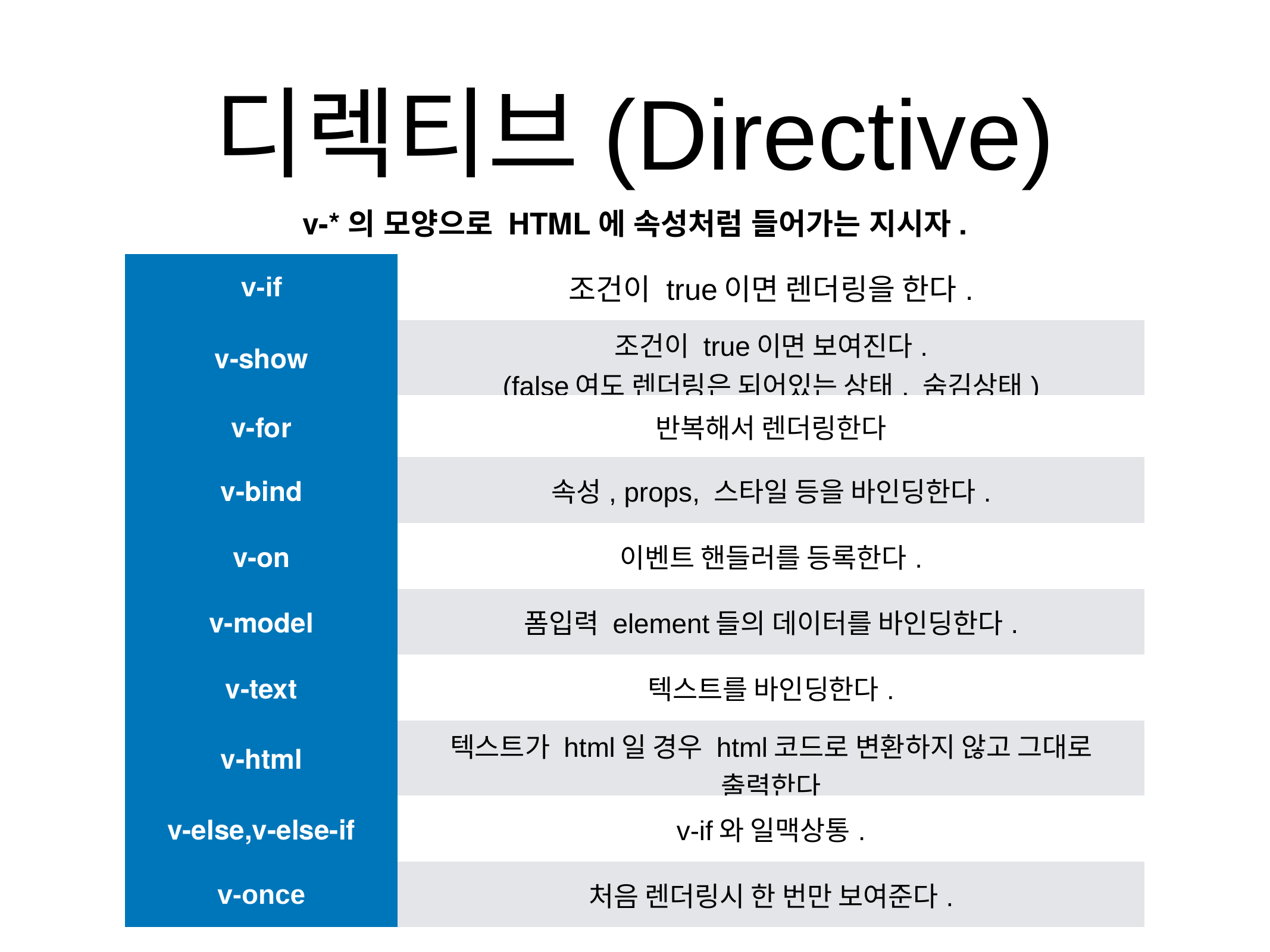

# 디렉티브(Directive)
v-*의 모양으로 HTML에 속성처럼 들어가는 지시자.
| v-if | 조건이 true이면 렌더링을 한다. |
| --- | --- |
| v-show | 조건이 true이면 보여진다. (false여도 렌더링은 되어있는 상태. 숨김상태) |
| v-for | 반복해서 렌더링한다 |
| v-bind | 속성, props, 스타일 등을 바인딩한다. |
| v-on | 이벤트 핸들러를 등록한다. |
| v-model | 폼입력 element들의 데이터를 바인딩한다. |
| v-text | 텍스트를 바인딩한다. |
| v-html | 텍스트가 html일 경우 html코드로 변환하지 않고 그대로 출력한다 |
| v-else,v-else-if | v-if와 일맥상통. |
| v-once | 처음 렌더링시 한 번만 보여준다. |